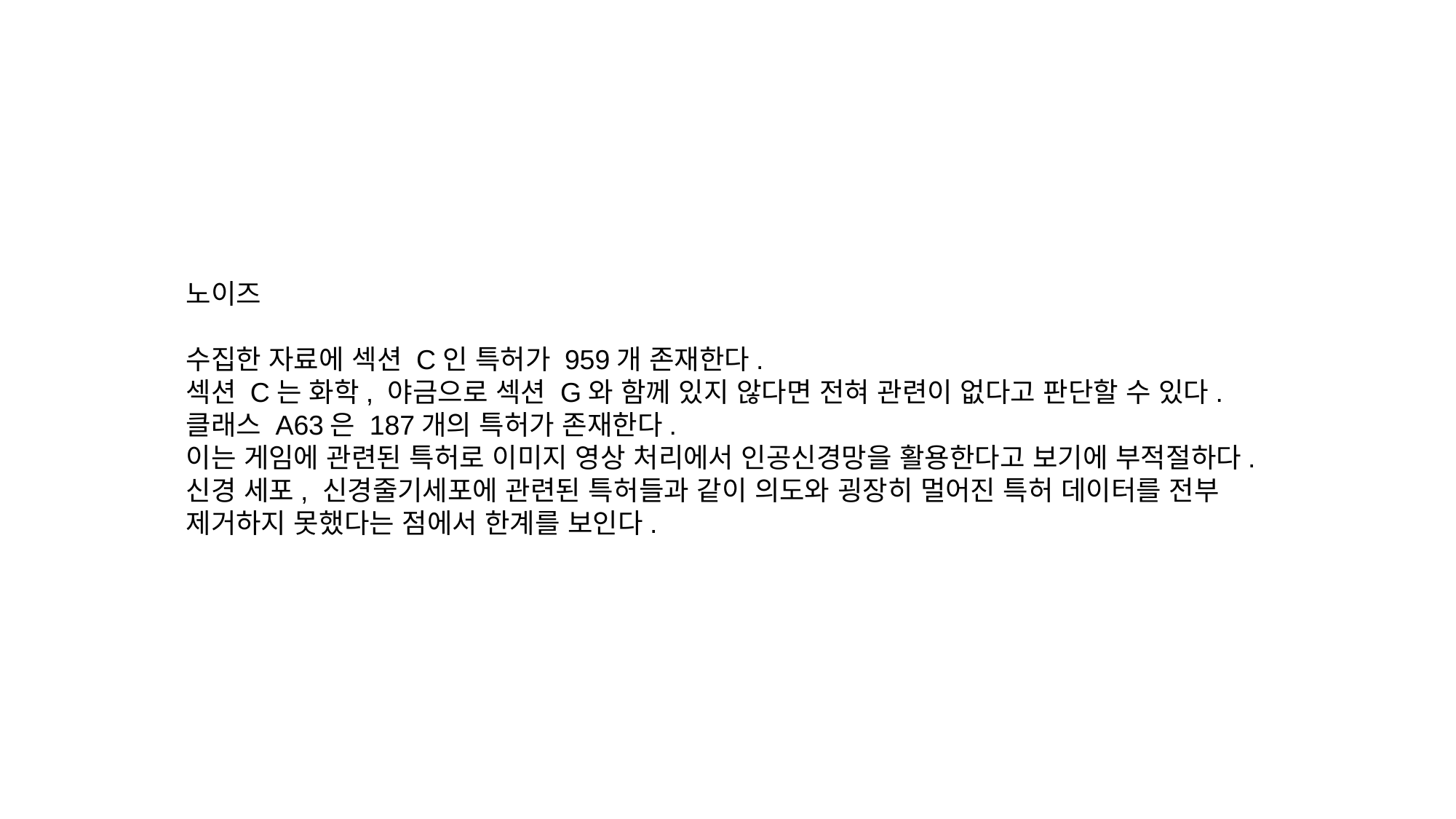

노이즈

수집한 자료에 섹션 C인 특허가 959개 존재한다.
섹션 C는 화학, 야금으로 섹션 G와 함께 있지 않다면 전혀 관련이 없다고 판단할 수 있다. 클래스 A63은 187개의 특허가 존재한다.
이는 게임에 관련된 특허로 이미지 영상 처리에서 인공신경망을 활용한다고 보기에 부적절하다. 신경 세포, 신경줄기세포에 관련된 특허들과 같이 의도와 굉장히 멀어진 특허 데이터를 전부 제거하지 못했다는 점에서 한계를 보인다.